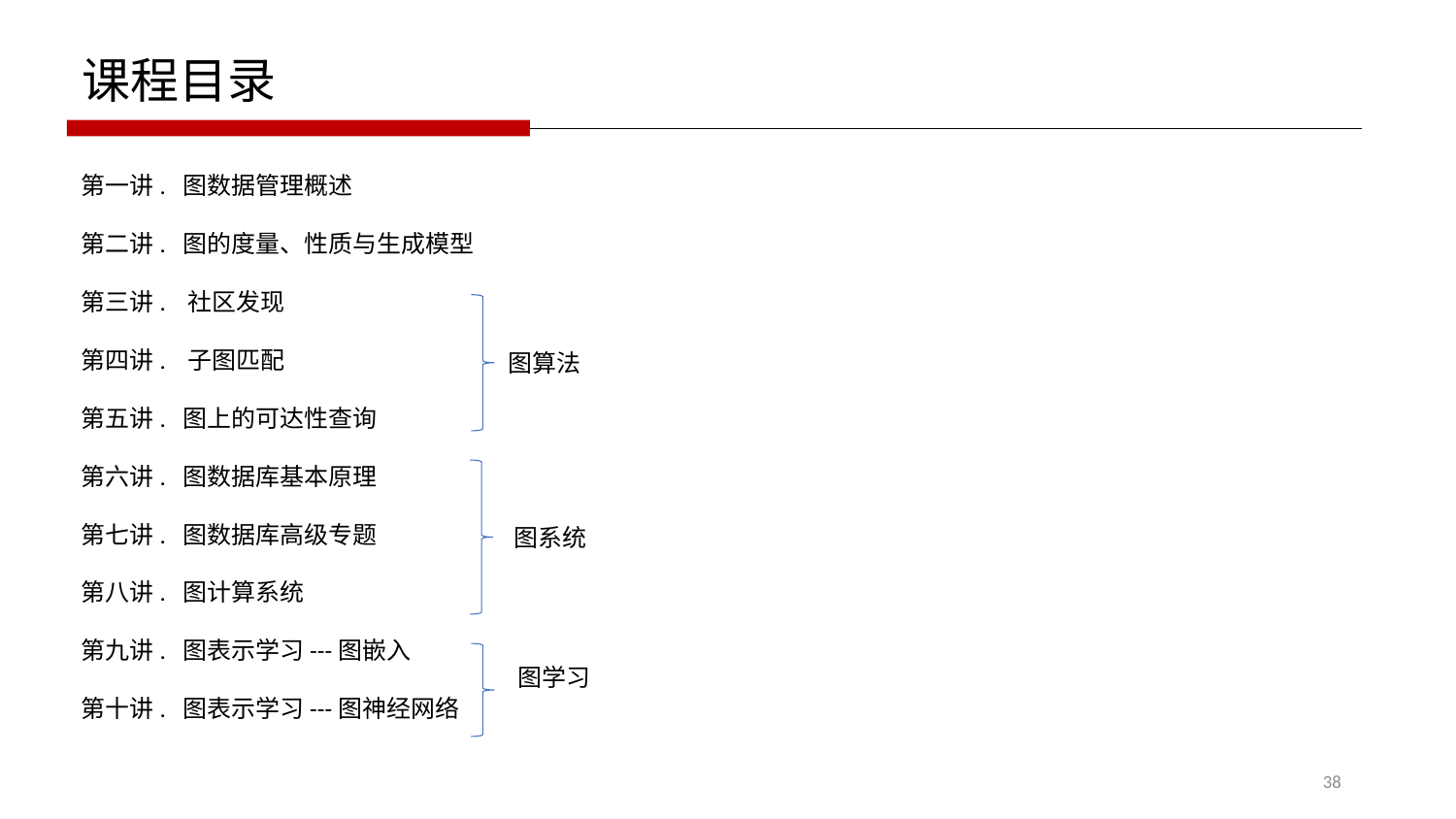

课程目录

第一讲.  图数据管理概述

第二讲.  图的度量、性质与生成模型

第三讲.   社区发现

第四讲.   子图匹配

第五讲.  图上的可达性查询

第六讲.  图数据库基本原理

第七讲.  图数据库高级专题

第八讲.  图计算系统

第九讲.  图表示学习---图嵌入

第十讲.  图表示学习---图神经网络

图算法

图系统

图学习
38